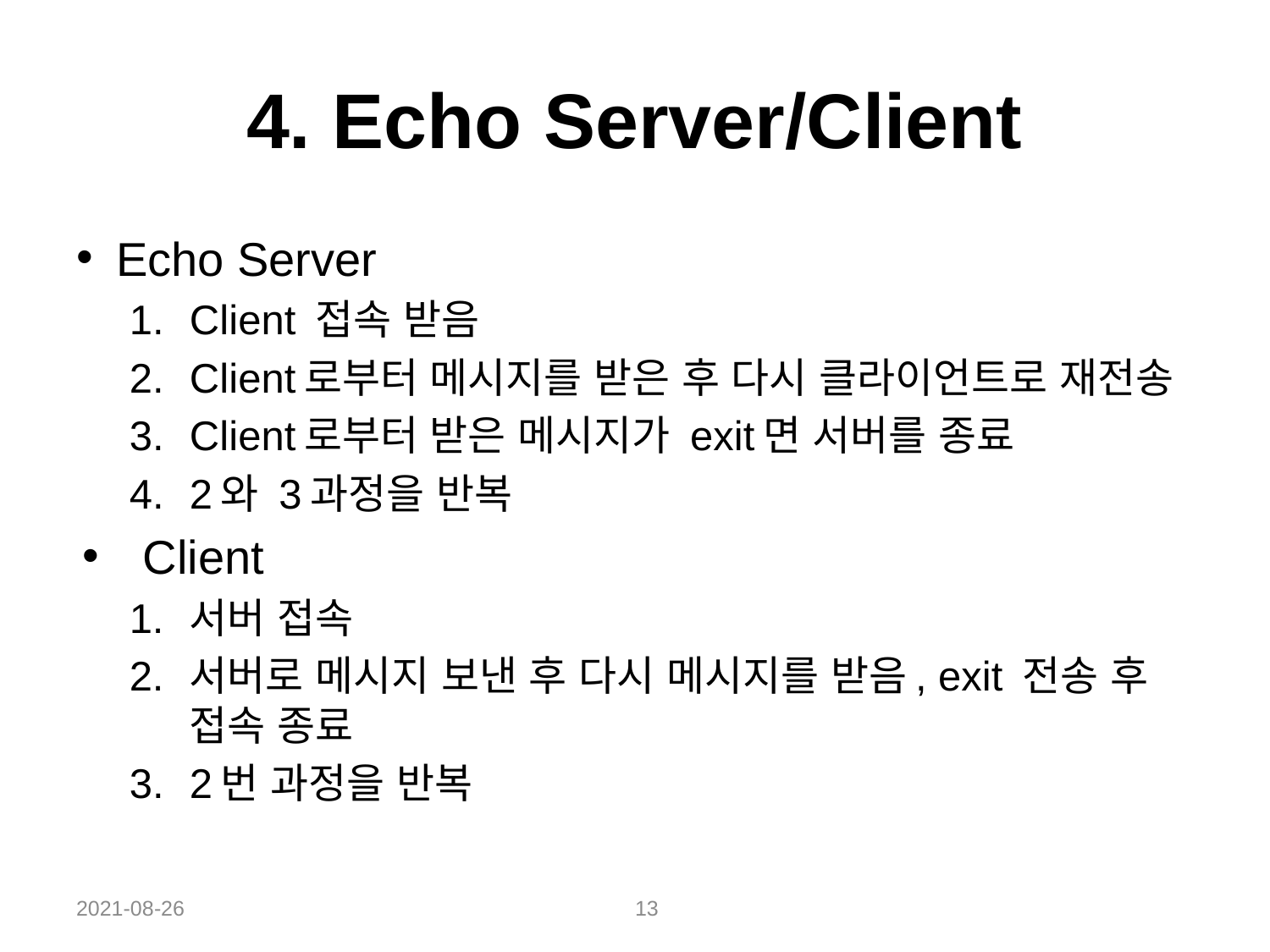

# 4. Echo Server/Client
Echo Server
Client 접속 받음
Client로부터 메시지를 받은 후 다시 클라이언트로 재전송
Client로부터 받은 메시지가 exit면 서버를 종료
2와 3과정을 반복
Client
서버 접속
서버로 메시지 보낸 후 다시 메시지를 받음, exit 전송 후 접속 종료
2번 과정을 반복
2021-08-26
13